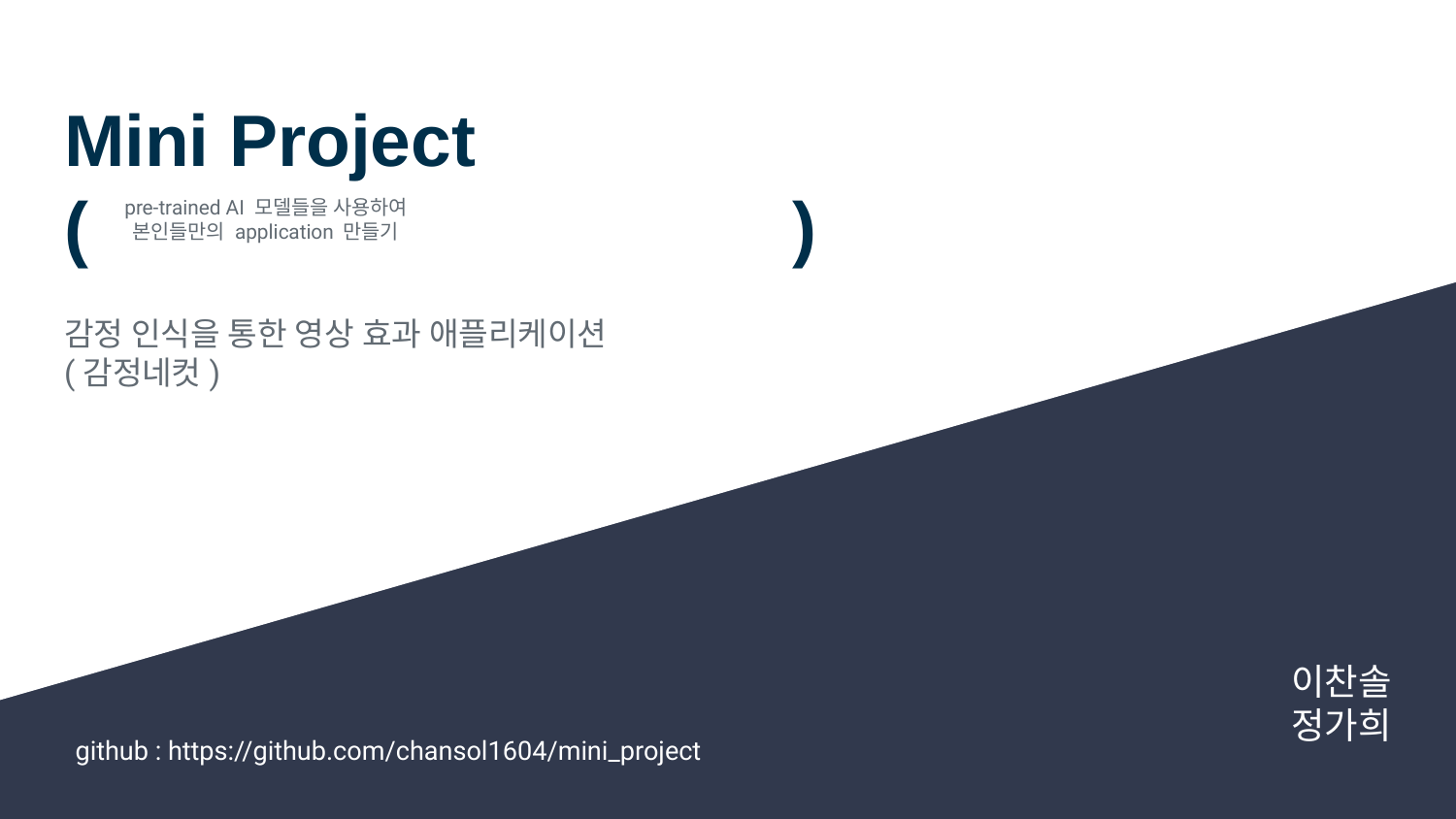

# Mini Project
(					)

pre-trained AI 모델들을 사용하여
본인들만의 application 만들기
감정 인식을 통한 영상 효과 애플리케이션
(감정네컷)
이찬솔
정가희
github : https://github.com/chansol1604/mini_project